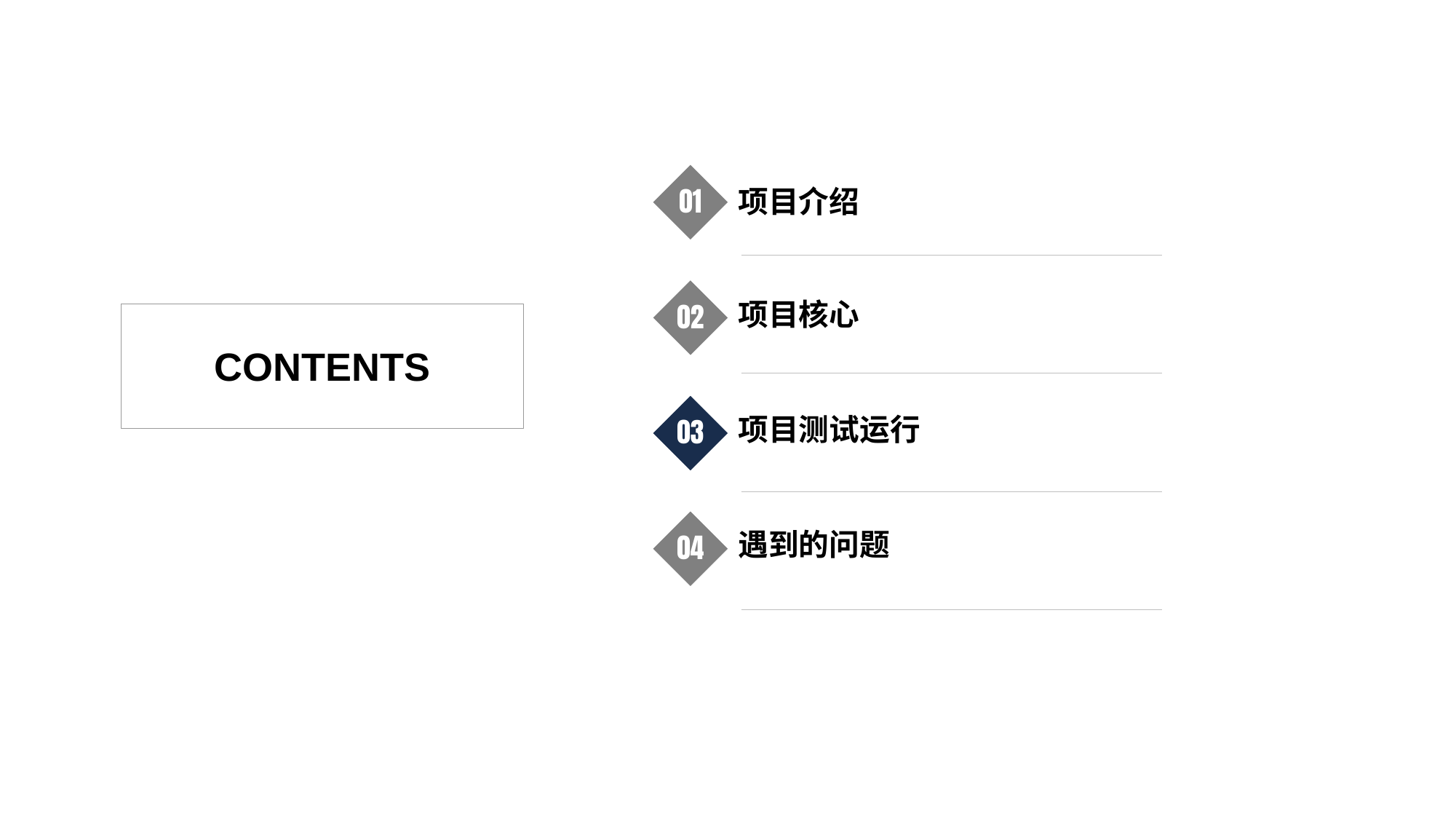

01
项目介绍

02
项目核心

CONTENTS

03
项目测试运行

04
遇到的问题